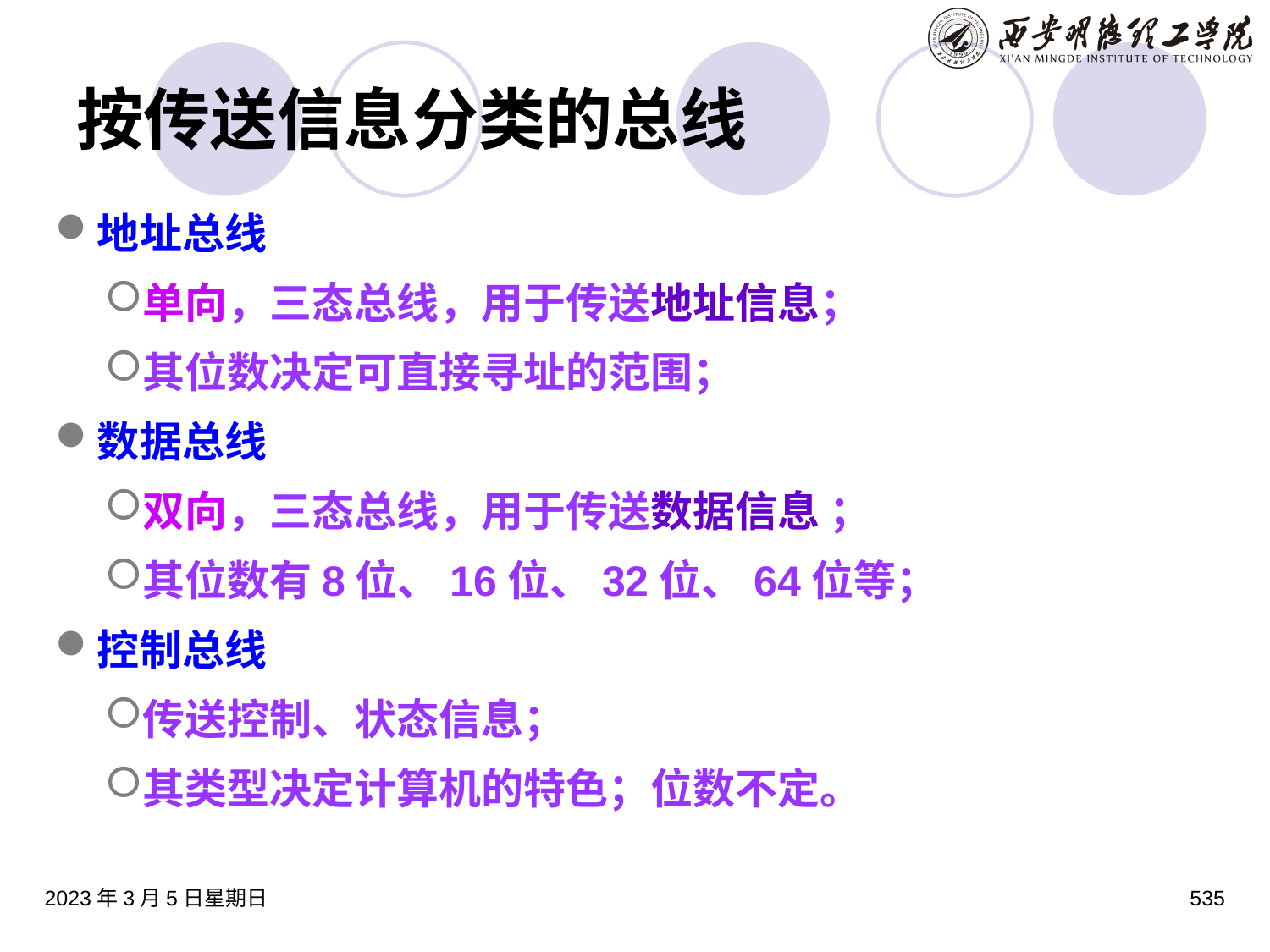

# 按传送信息分类的总线
地址总线
单向，三态总线，用于传送地址信息；
其位数决定可直接寻址的范围；
数据总线
双向，三态总线，用于传送数据信息 ；
其位数有8位、16位、32位、64位等；
控制总线
传送控制、状态信息；
其类型决定计算机的特色；位数不定。
2023年3月5日星期日
535